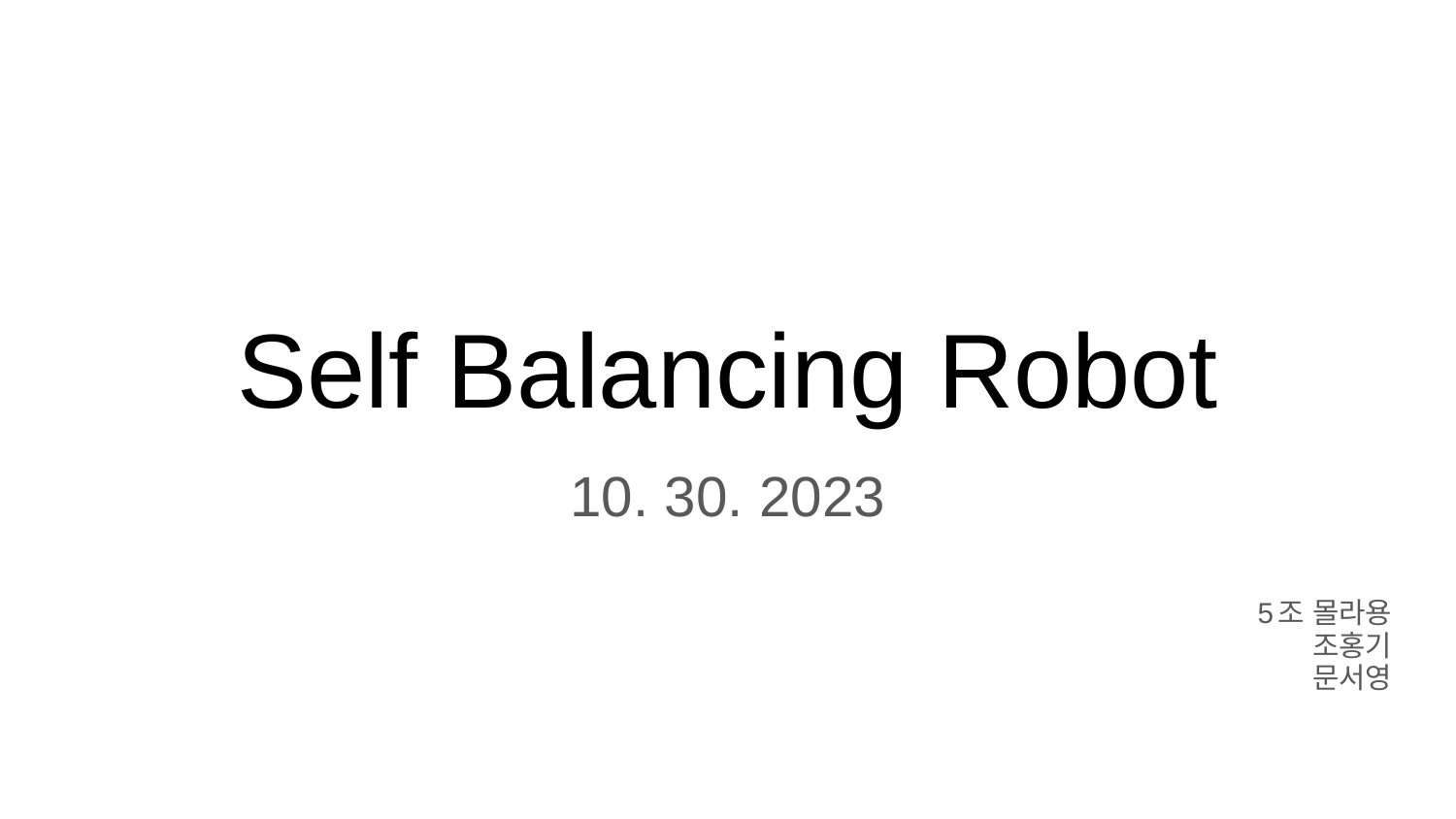

# Self Balancing Robot
10. 30. 2023
5조 몰라용
조홍기
문서영